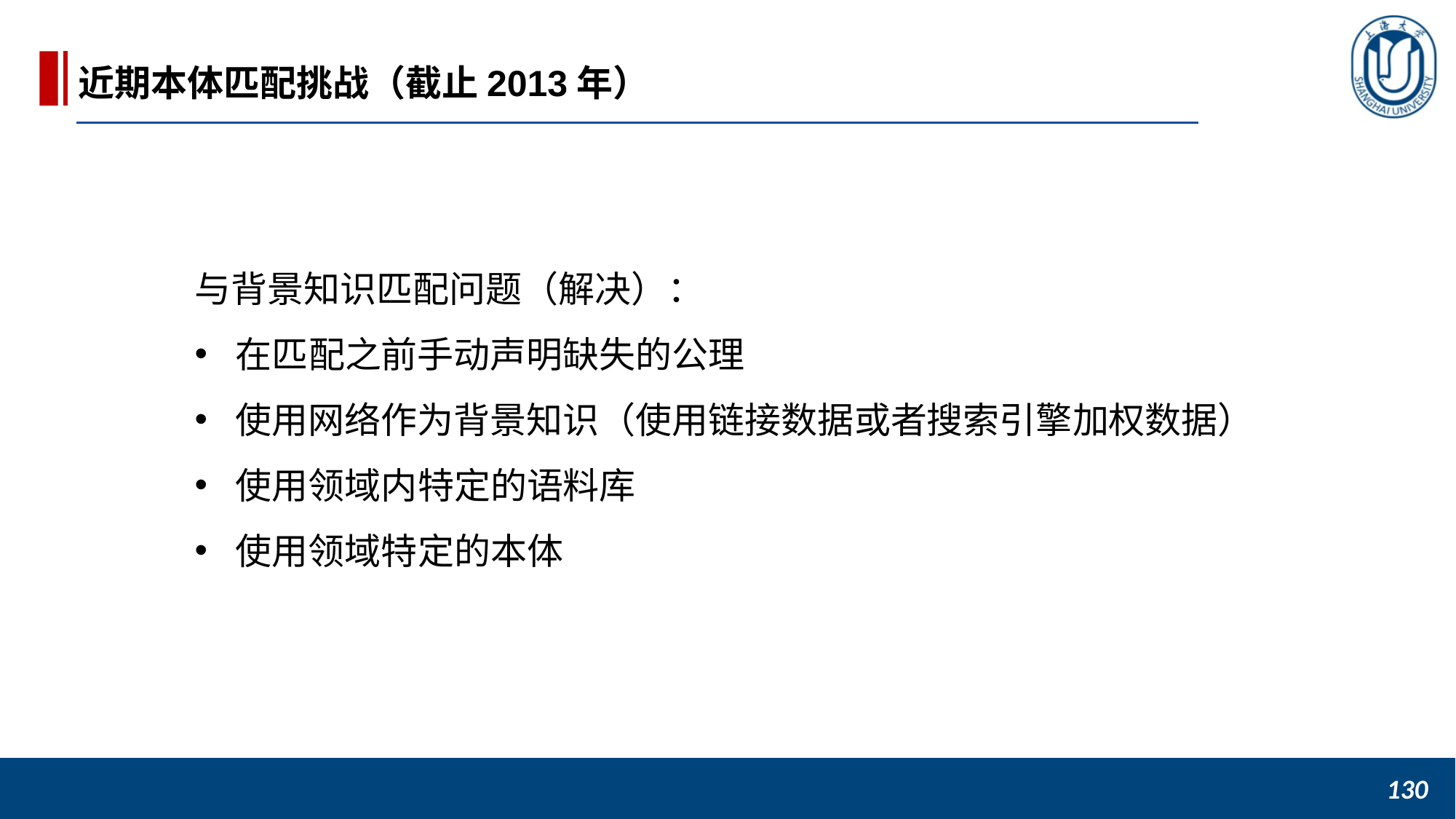

近期本体匹配挑战（截止2013年）
与背景知识匹配问题（解决）：
在匹配之前手动声明缺失的公理
使用网络作为背景知识（使用链接数据或者搜索引擎加权数据）
使用领域内特定的语料库
使用领域特定的本体
130